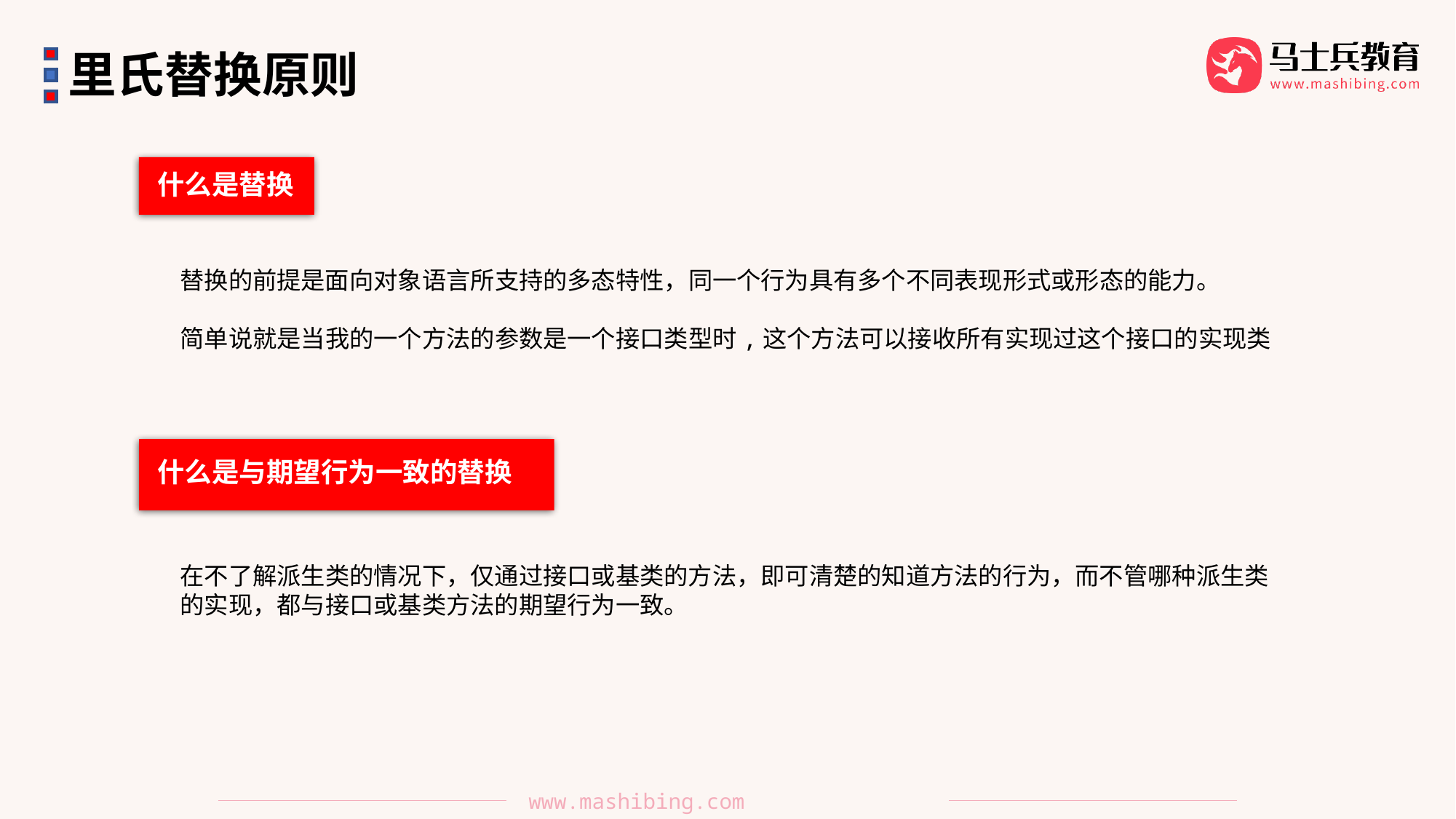

里氏替换原则

什么是替换
替换的前提是面向对象语言所支持的多态特性，同一个行为具有多个不同表现形式或形态的能力。

简单说就是当我的一个方法的参数是一个接口类型时,这个方法可以接收所有实现过这个接口的实现类

什么是与期望行为一致的替换
在不了解派生类的情况下，仅通过接口或基类的方法，即可清楚的知道方法的行为，而不管哪种派生类的实现，都与接口或基类方法的期望行为一致。